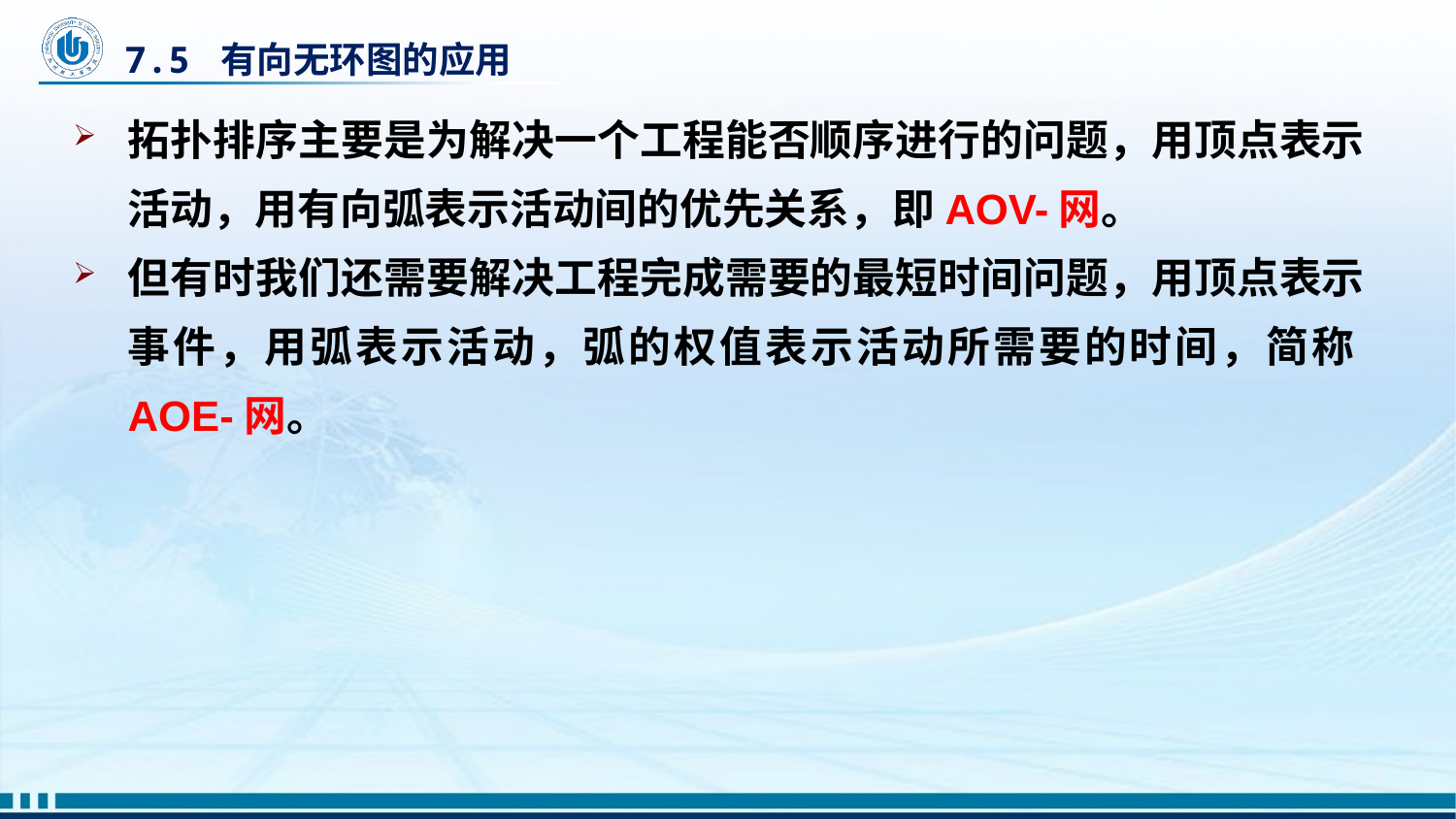

# 7.5 有向无环图的应用
拓扑排序主要是为解决一个工程能否顺序进行的问题，用顶点表示活动，用有向弧表示活动间的优先关系，即AOV-网。
但有时我们还需要解决工程完成需要的最短时间问题，用顶点表示事件，用弧表示活动，弧的权值表示活动所需要的时间，简称AOE-网。